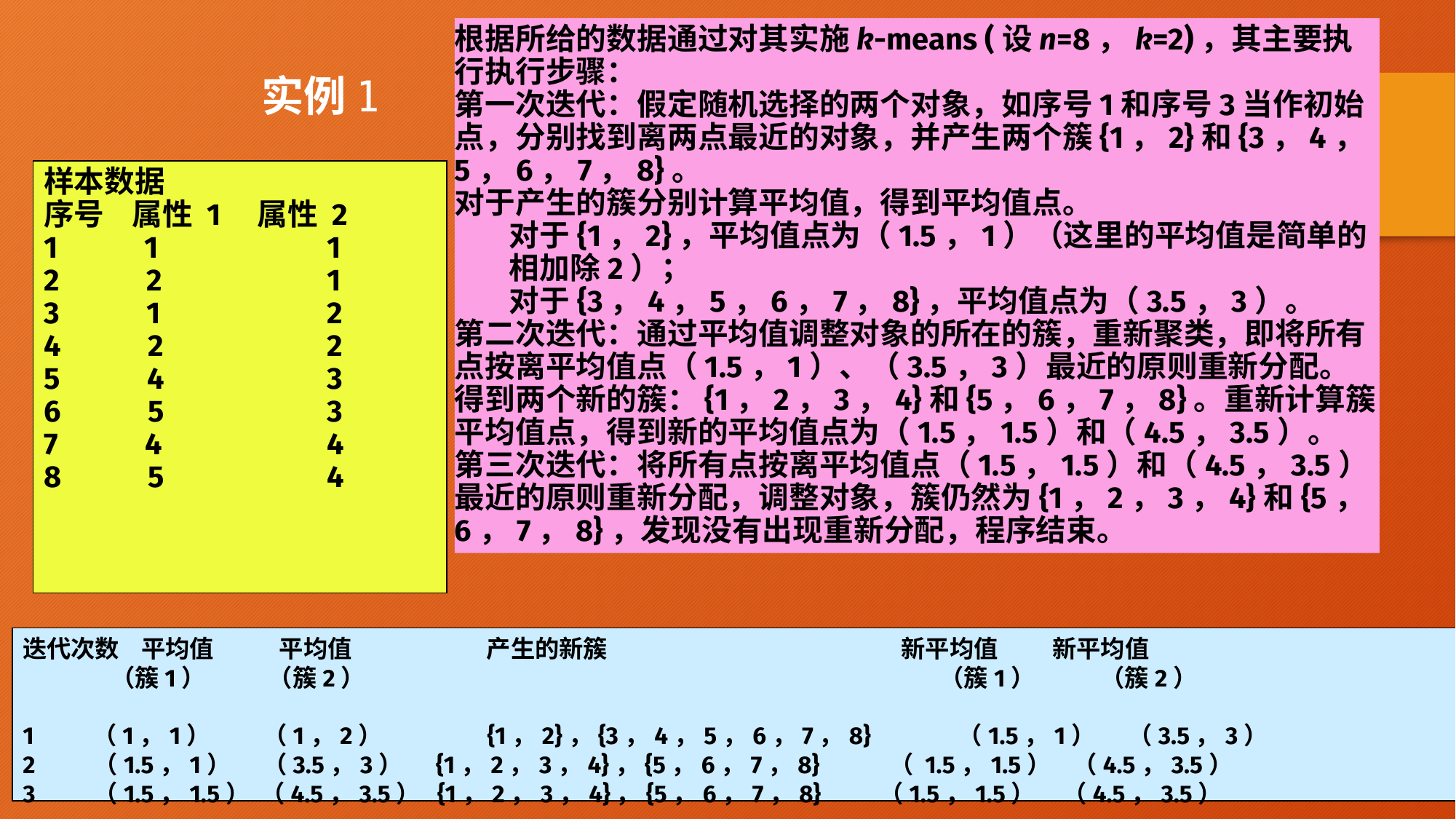

根据所给的数据通过对其实施k-means (设n=8，k=2)，其主要执行执行步骤：
第一次迭代：假定随机选择的两个对象，如序号1和序号3当作初始点，分别找到离两点最近的对象，并产生两个簇{1，2}和{3，4，5，6，7，8}。
对于产生的簇分别计算平均值，得到平均值点。
对于{1，2}，平均值点为（1.5，1）（这里的平均值是简单的相加除2）；
对于{3，4，5，6，7，8}，平均值点为（3.5，3）。
第二次迭代：通过平均值调整对象的所在的簇，重新聚类，即将所有点按离平均值点（1.5，1）、（3.5，3）最近的原则重新分配。得到两个新的簇：{1，2，3，4}和{5，6，7，8}。重新计算簇平均值点，得到新的平均值点为（1.5，1.5）和（4.5，3.5）。
第三次迭代：将所有点按离平均值点（1.5，1.5）和（4.5，3.5）最近的原则重新分配，调整对象，簇仍然为{1，2，3，4}和{5，6，7，8}，发现没有出现重新分配，程序结束。
实例1
样本数据
序号    属性 1    属性 2
1            1	         1
2            2	         1
3            1	         2
4            2	         2
5            4	         3
6            5	         3
7            4	         4
8            5	         4

迭代次数    平均值	       平均值	     产生的新簇	                                         新平均值          新平均值
               （簇1）	     （簇2）			                                                （簇1）            （簇2）

1         （1，1）	    （1，2）	    {1，2}，{3，4，5，6，7，8}              （1.5，1）      （3.5，3）
2         （1.5，1）	    （3.5，3）     {1，2，3，4}，{5，6，7，8}           （ 1.5，1.5）    （4.5，3.5）
3         （1.5，1.5）  （4.5，3.5）  {1，2，3，4}，{5，6，7，8}         （1.5，1.5）     （4.5，3.5）